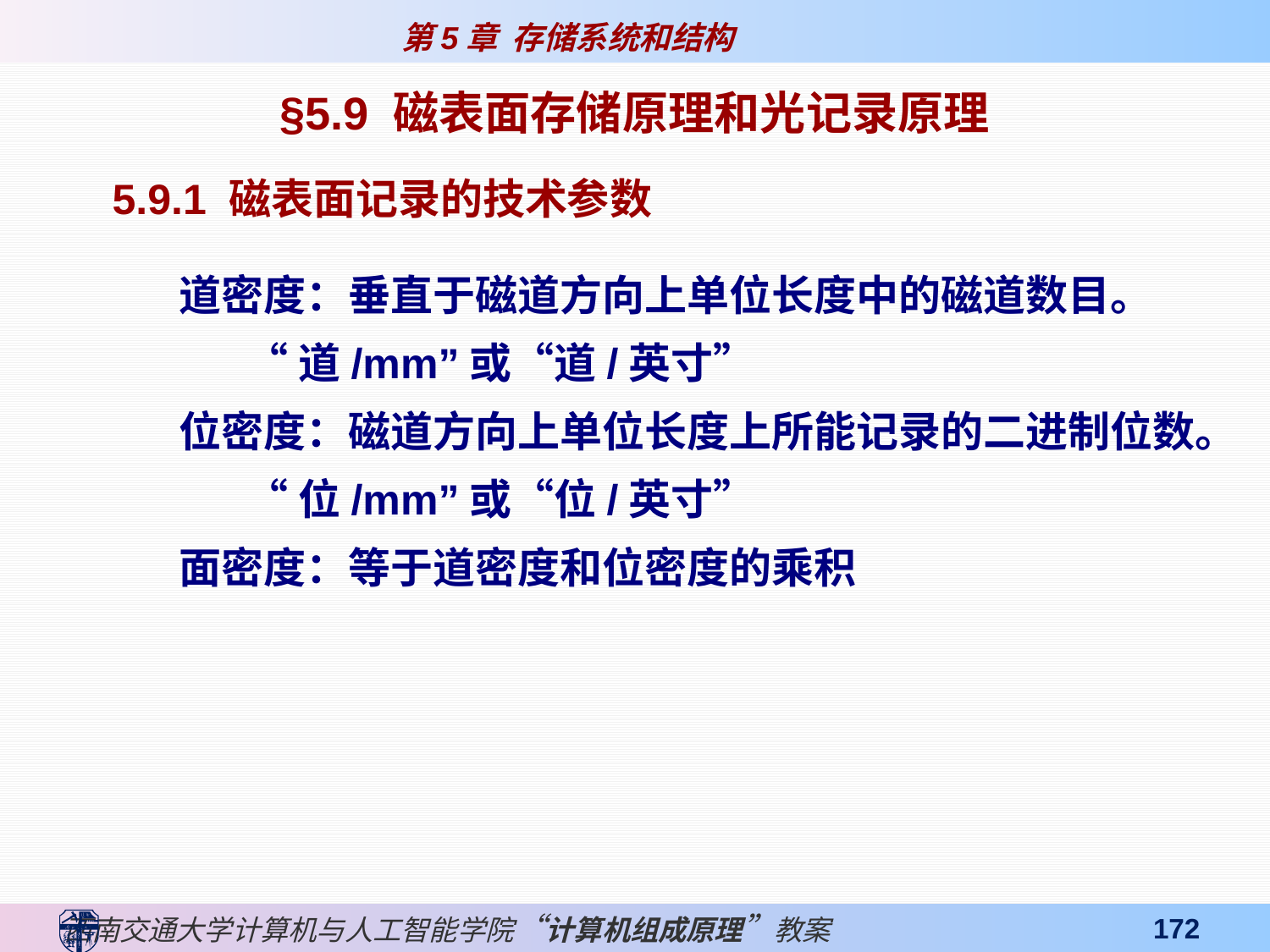

§5.9 磁表面存储原理和光记录原理
5.9.1 磁表面记录的技术参数
道密度：垂直于磁道方向上单位长度中的磁道数目。
       “道/mm”或“道/英寸”
位密度：磁道方向上单位长度上所能记录的二进制位数。
       “位/mm”或“位/英寸”
面密度：等于道密度和位密度的乘积